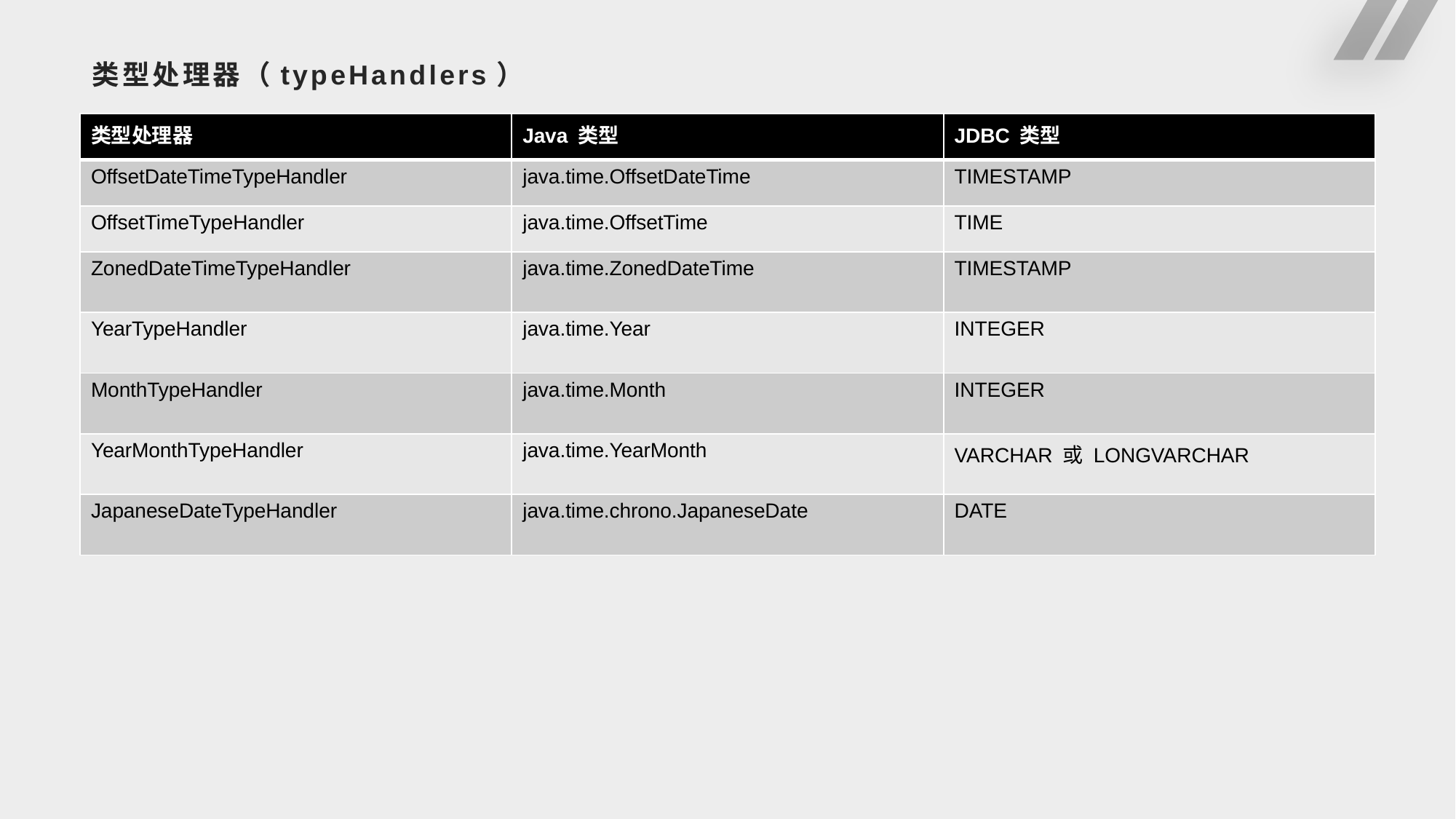

# 类型处理器（typeHandlers）
| 类型处理器 | Java 类型 | JDBC 类型 |
| --- | --- | --- |
| OffsetDateTimeTypeHandler | java.time.OffsetDateTime | TIMESTAMP |
| OffsetTimeTypeHandler | java.time.OffsetTime | TIME |
| ZonedDateTimeTypeHandler | java.time.ZonedDateTime | TIMESTAMP |
| YearTypeHandler | java.time.Year | INTEGER |
| MonthTypeHandler | java.time.Month | INTEGER |
| YearMonthTypeHandler | java.time.YearMonth | VARCHAR 或 LONGVARCHAR |
| JapaneseDateTypeHandler | java.time.chrono.JapaneseDate | DATE |